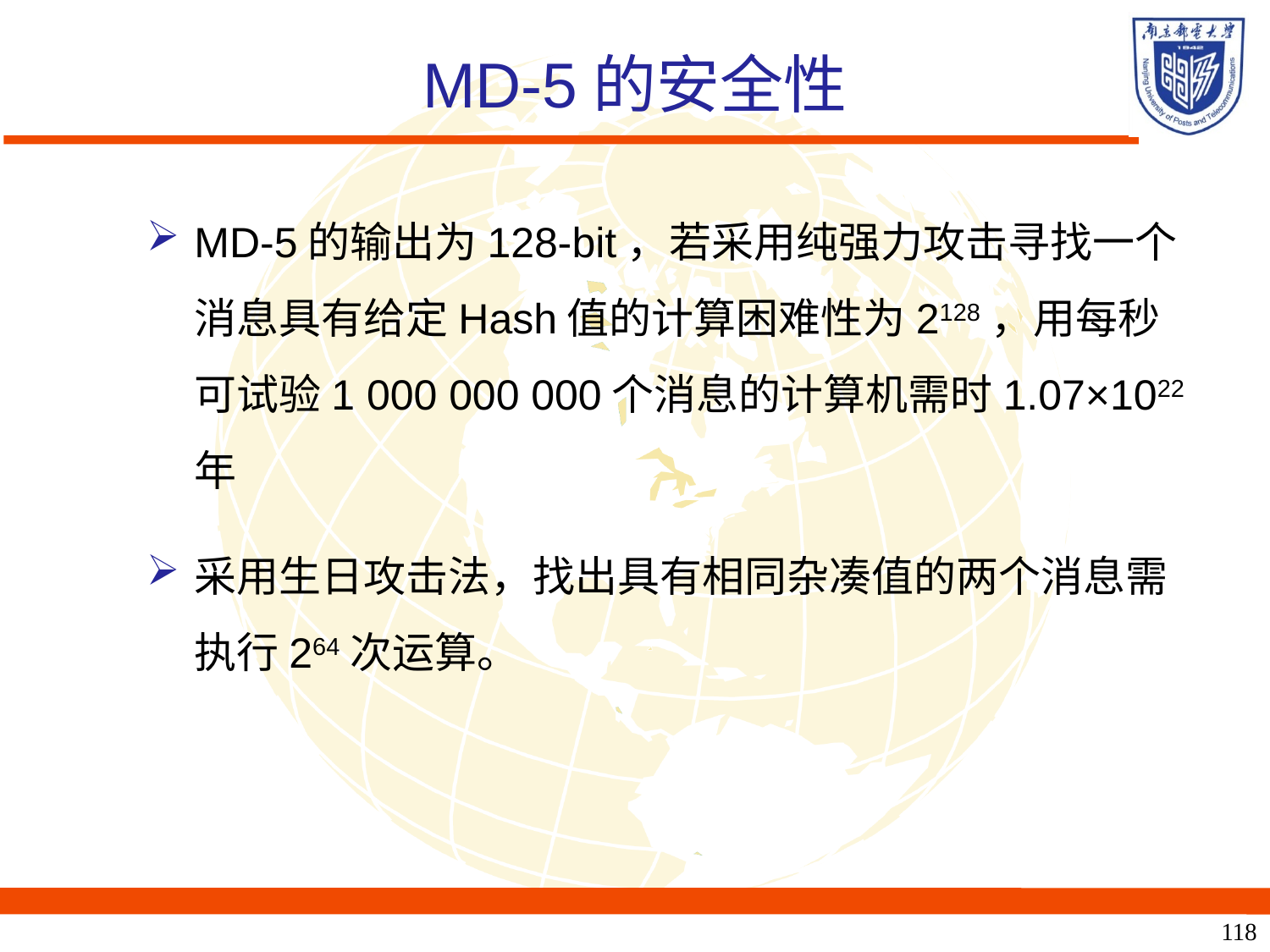

# MD-5的安全性
MD-5的输出为128-bit，若采用纯强力攻击寻找一个消息具有给定Hash值的计算困难性为2128，用每秒可试验1 000 000 000个消息的计算机需时1.07×1022年
采用生日攻击法，找出具有相同杂凑值的两个消息需执行264次运算。
118